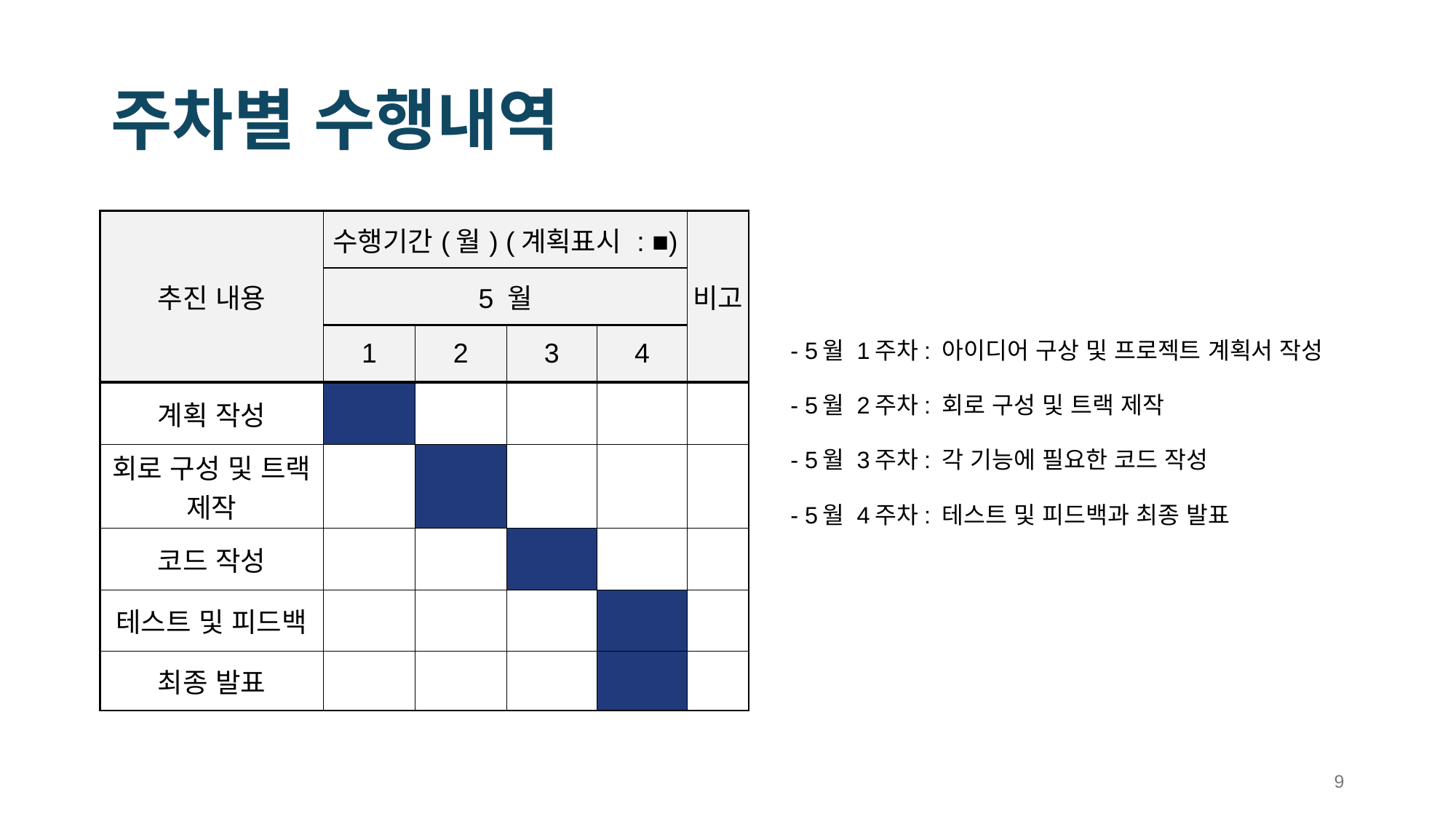

# 주차별 수행내역
| 추진 내용 | 수행기간(월) (계획표시 : ■) |  |  |  | 비고 |
| --- | --- | --- | --- | --- | --- |
|  | 5 월 |  |  |  |  |
|  | 1 | 2 | 3 | 4 |  |
| 계획 작성 |  |  |  |  |  |
| 회로 구성 및 트랙 제작 |  |  |  |  |  |
| 코드 작성 |  |  |  |  |  |
| 테스트 및 피드백 |  |  |  |  |  |
| 최종 발표 |  |  |  |  |  |

- 5월 1주차: 아이디어 구상 및 프로젝트 계획서 작성
- 5월 2주차: 회로 구성 및 트랙 제작
- 5월 3주차: 각 기능에 필요한 코드 작성
- 5월 4주차: 테스트 및 피드백과 최종 발표

9